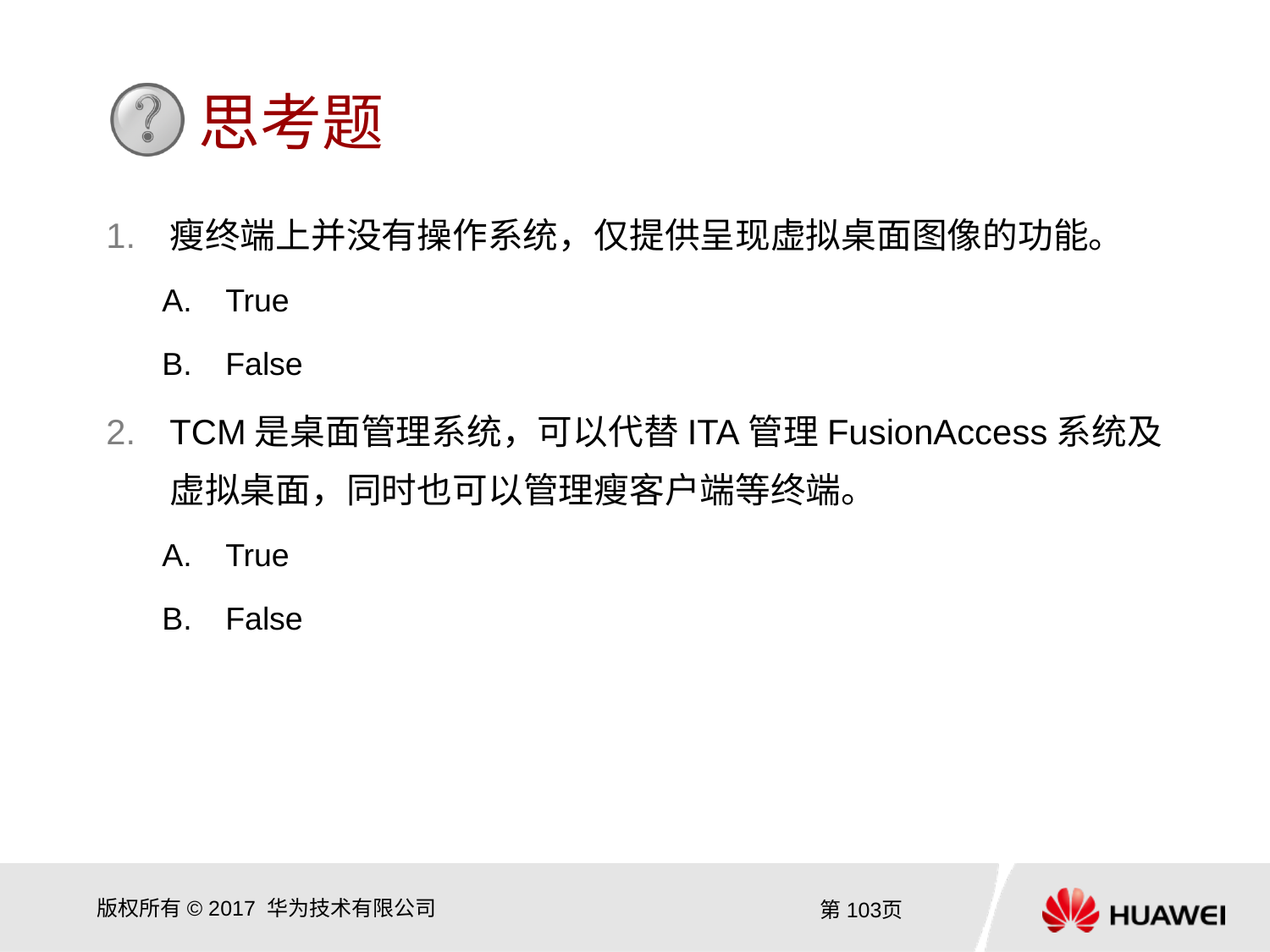

瘦终端上并没有操作系统，仅提供呈现虚拟桌面图像的功能。
True
False
TCM是桌面管理系统，可以代替ITA管理FusionAccess系统及虚拟桌面，同时也可以管理瘦客户端等终端。
True
False